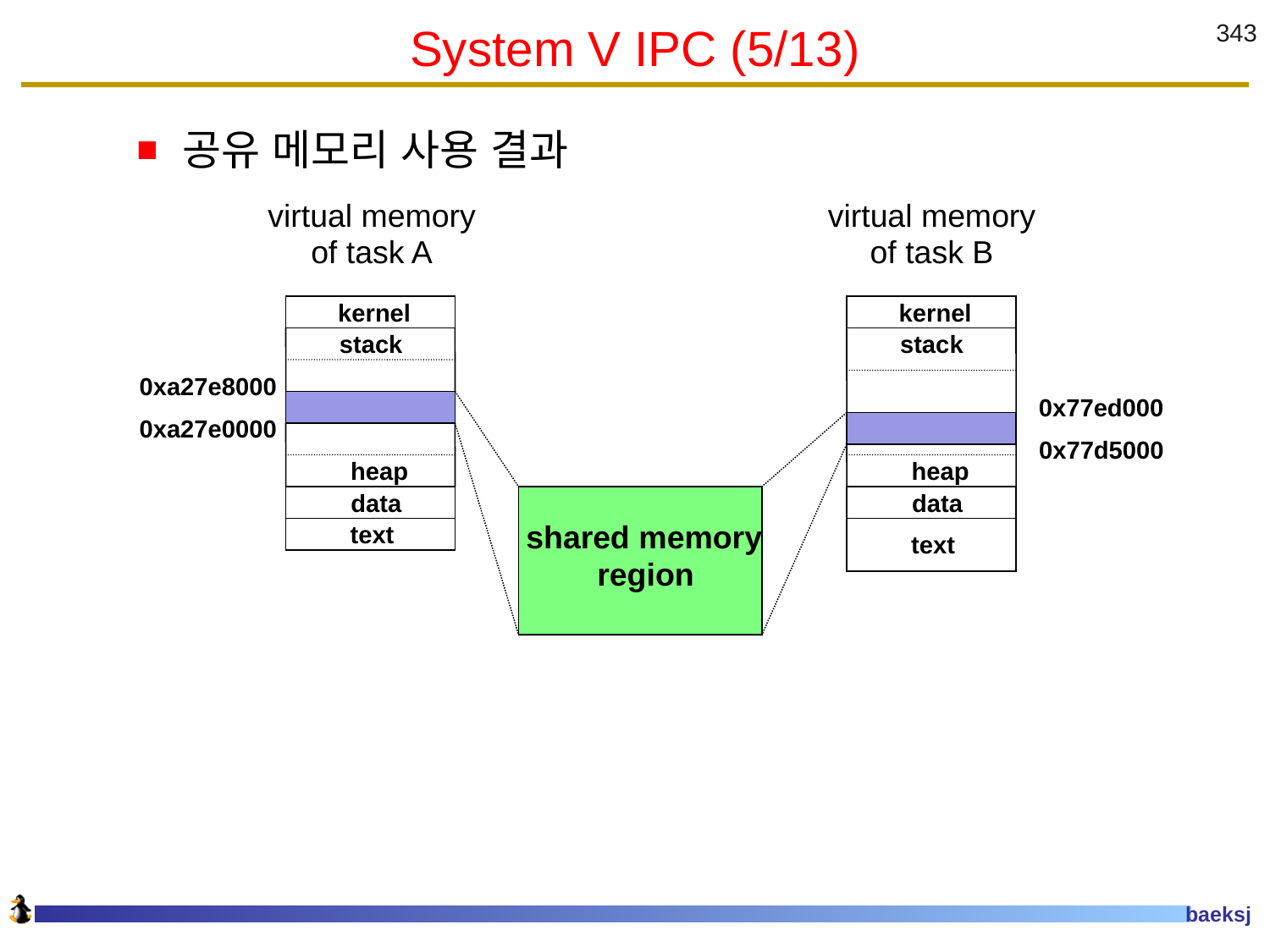

# System V IPC (5/13)
343
공유 메모리 사용 결과
virtual memory
of task A
virtual memory
of task B

kernel

kernel

stack

stack

0xa27e8000

0x77ed000
0xa27e0000

0x77d5000

heap

heap

data

data

text
shared memory
        region

text